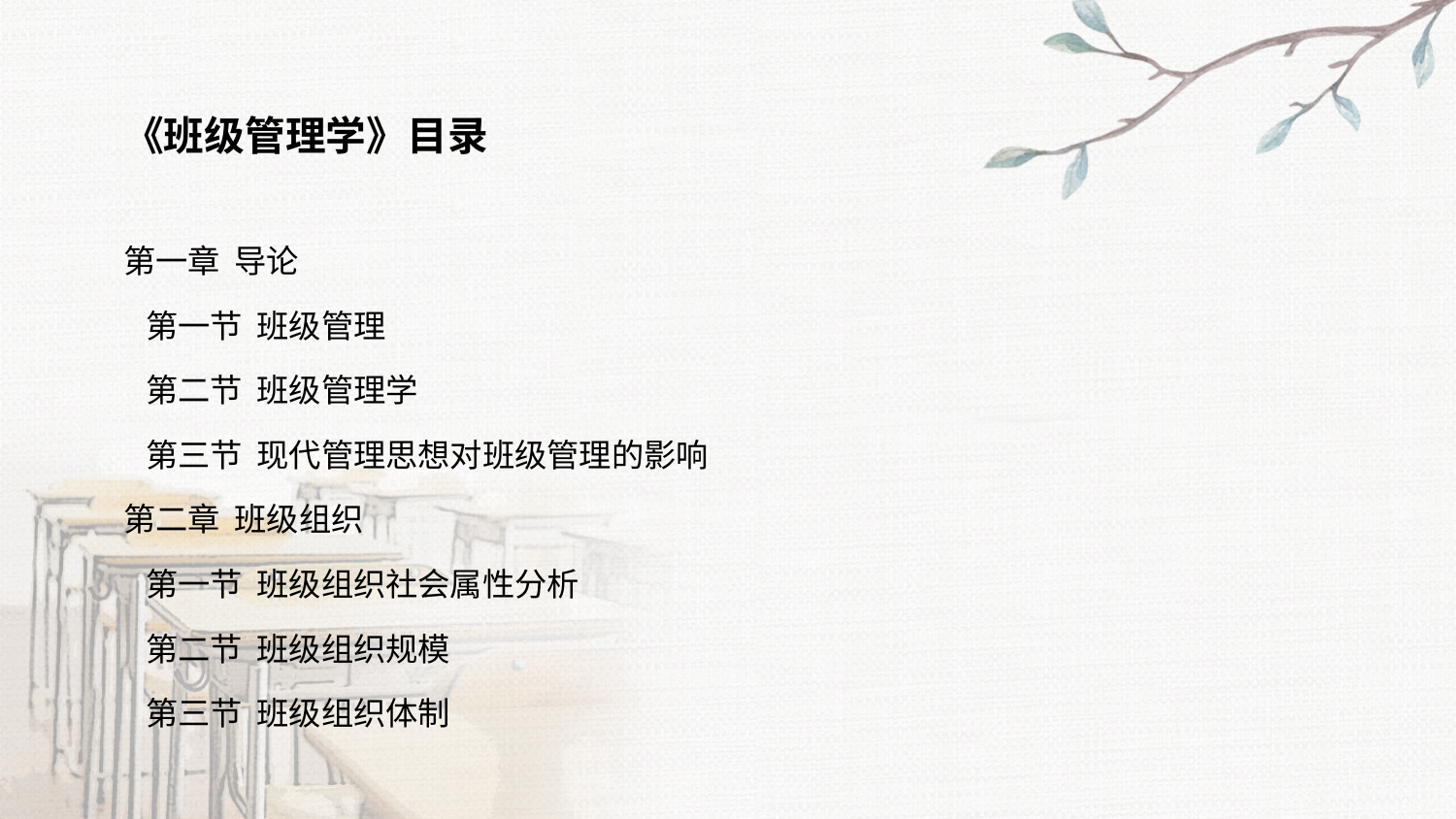

《班级管理学》目录

第一章  导论
  第一节  班级管理
  第二节  班级管理学
  第三节  现代管理思想对班级管理的影响
第二章  班级组织
  第一节  班级组织社会属性分析
  第二节  班级组织规模
  第三节  班级组织体制